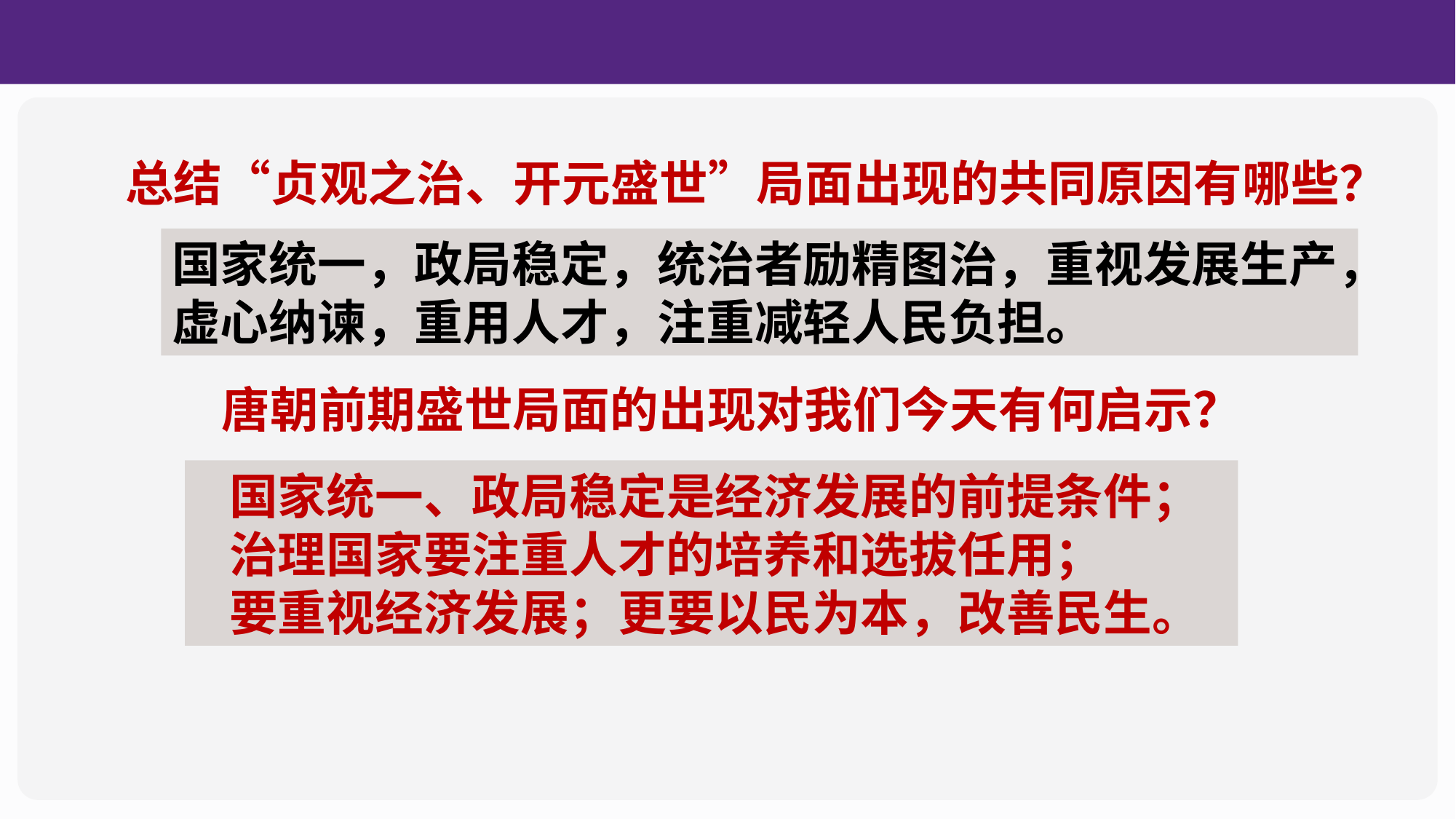

总结“贞观之治、开元盛世”局面出现的共同原因有哪些？
国家统一，政局稳定，统治者励精图治，重视发展生产，
虚心纳谏，重用人才，注重减轻人民负担。
唐朝前期盛世局面的出现对我们今天有何启示？
  国家统一、政局稳定是经济发展的前提条件；
  治理国家要注重人才的培养和选拔任用；
  要重视经济发展；更要以民为本，改善民生。